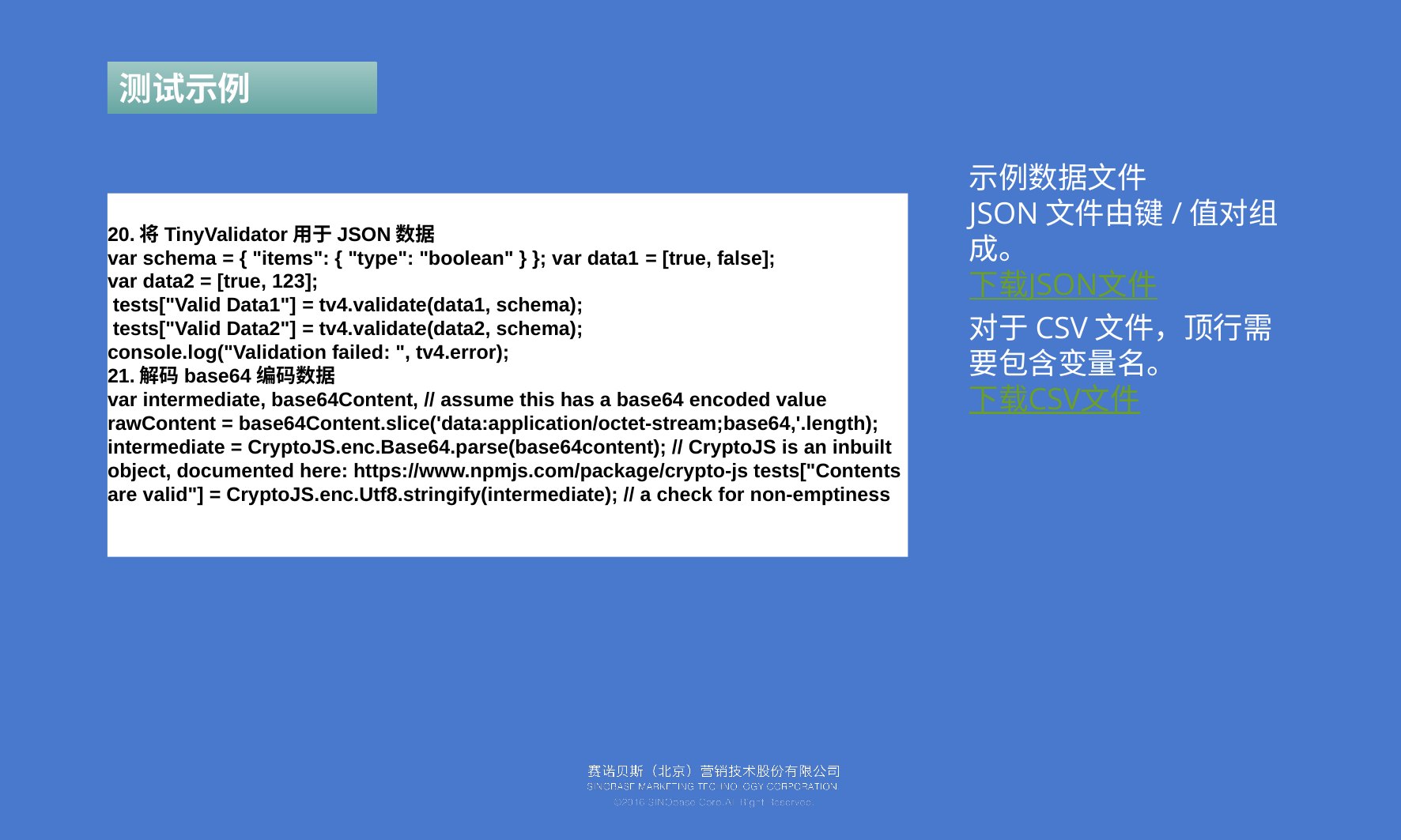

测试示例
示例数据文件
JSON文件由键/值对组成。
下载JSON文件
对于CSV文件，顶行需要包含变量名。
下载CSV文件
20.将TinyValidator用于JSON数据
var schema = { "items": { "type": "boolean" } }; var data1 = [true, false];
var data2 = [true, 123];
 tests["Valid Data1"] = tv4.validate(data1, schema);
 tests["Valid Data2"] = tv4.validate(data2, schema);
console.log("Validation failed: ", tv4.error);
21.解码base64编码数据
var intermediate, base64Content, // assume this has a base64 encoded value rawContent = base64Content.slice('data:application/octet-stream;base64,'.length); intermediate = CryptoJS.enc.Base64.parse(base64content); // CryptoJS is an inbuilt object, documented here: https://www.npmjs.com/package/crypto-js tests["Contents are valid"] = CryptoJS.enc.Utf8.stringify(intermediate); // a check for non-emptiness